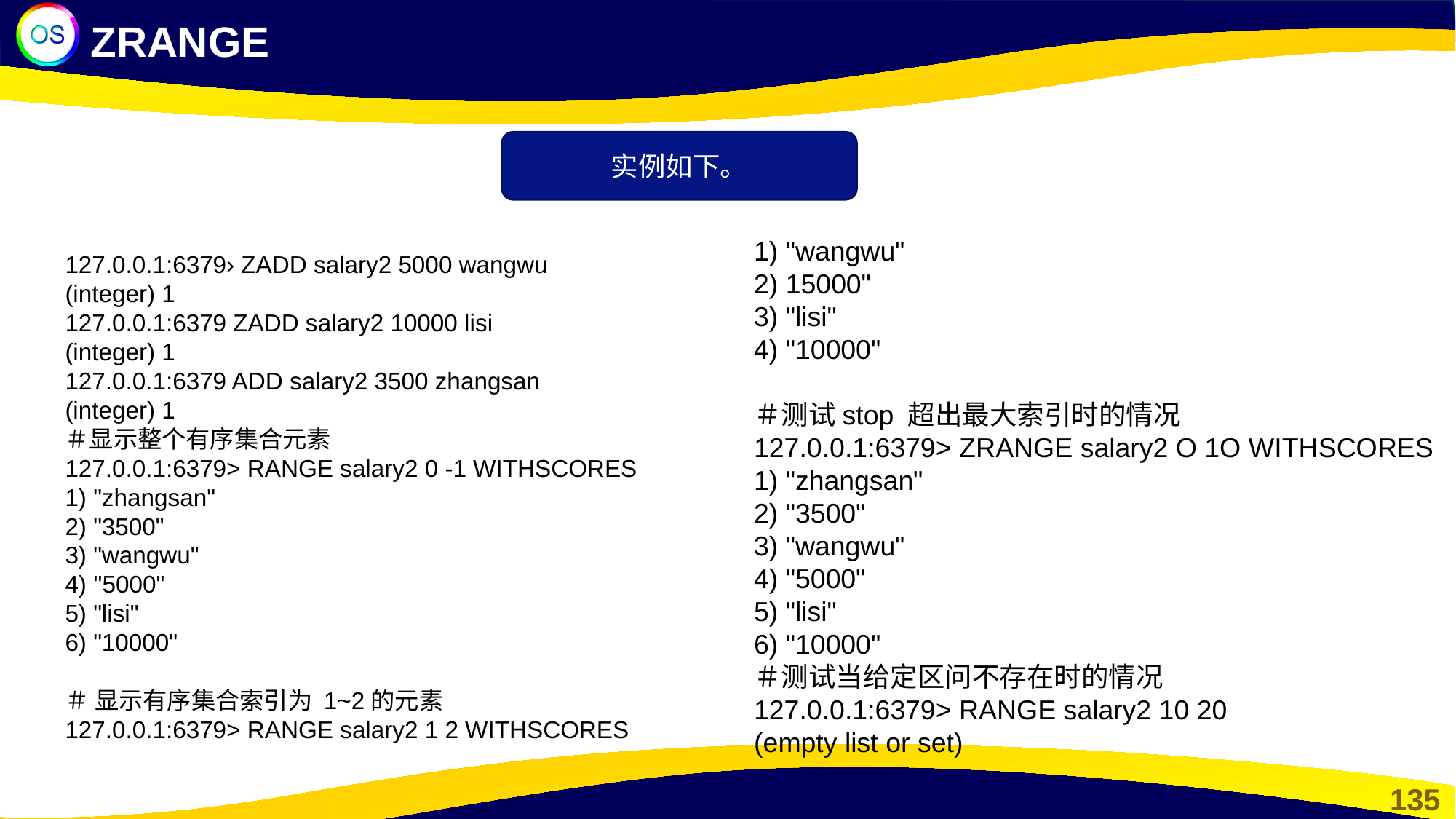

ZRANGE
实例如下。
1) "wangwu"
2) 15000"
3) "lisi"
4) "10000"

＃测试stop 超出最大索引时的情况
127.0.0.1:6379> ZRANGE salary2 O 1O WITHSCORES
1) "zhangsan"
2) "3500"
3) "wangwu"
4) "5000"
5) "lisi"
6) "10000"
＃测试当给定区问不存在时的情况
127.0.0.1:6379> RANGE salary2 10 20
(empty list or set)
127.0.0.1:6379› ZADD salary2 5000 wangwu
(integer) 1
127.0.0.1:6379 ZADD salary2 10000 lisi
(integer) 1
127.0.0.1:6379 ADD salary2 3500 zhangsan
(integer) 1
＃显示整个有序集合元素
127.0.0.1:6379> RANGE salary2 0 -1 WITHSCORES
1) "zhangsan"
2) "3500"
3) "wangwu"
4) ''5000"
5) "lisi"
6) "10000"

＃ 显示有序集合索引为 1~2的元素
127.0.0.1:6379> RANGE salary2 1 2 WITHSCORES